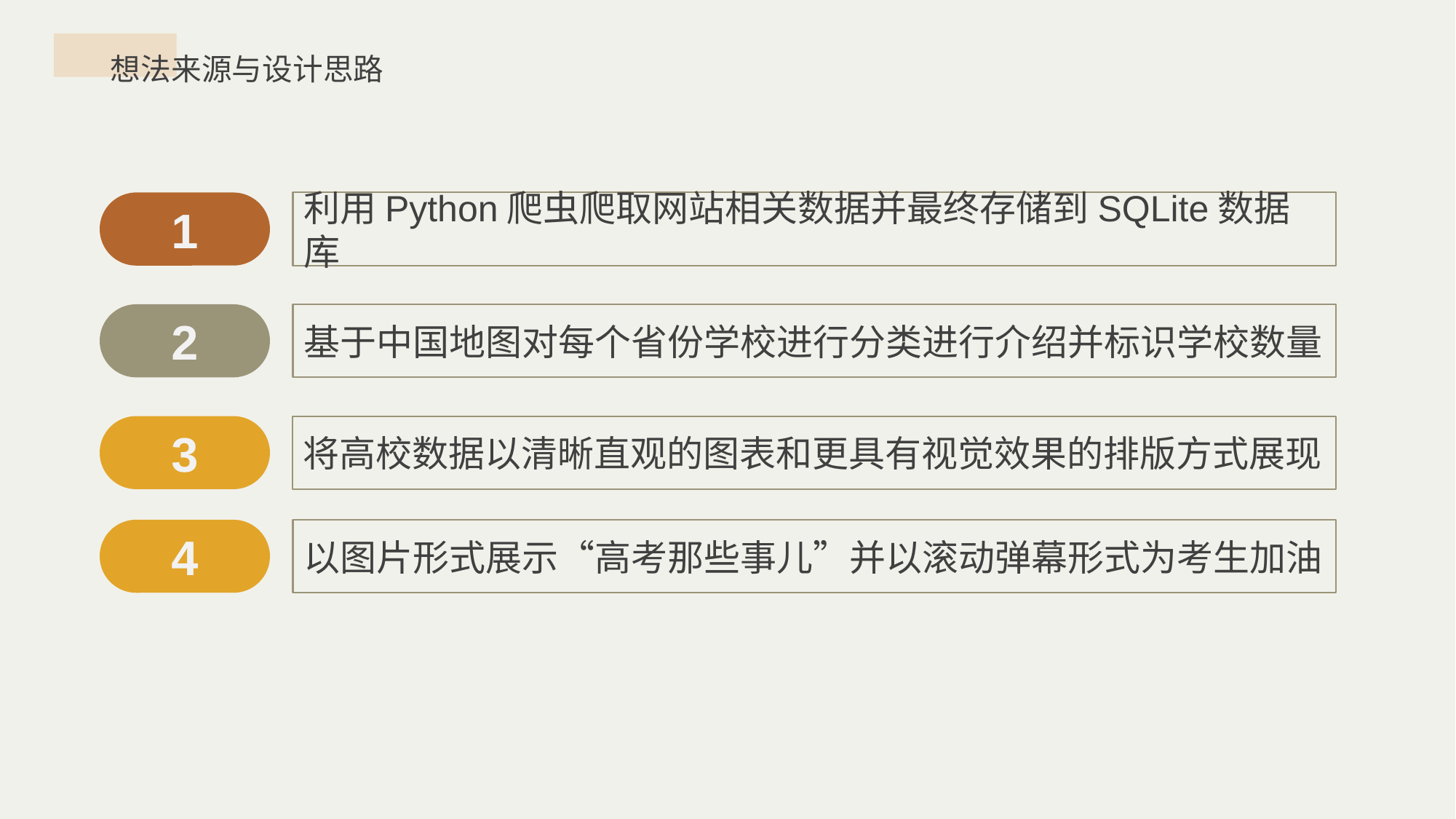

想法来源与设计思路

1
利用Python爬虫爬取网站相关数据并最终存储到SQLite数据库
2
基于中国地图对每个省份学校进行分类进行介绍并标识学校数量
3
将高校数据以清晰直观的图表和更具有视觉效果的排版方式展现
4
以图片形式展示“高考那些事儿”并以滚动弹幕形式为考生加油